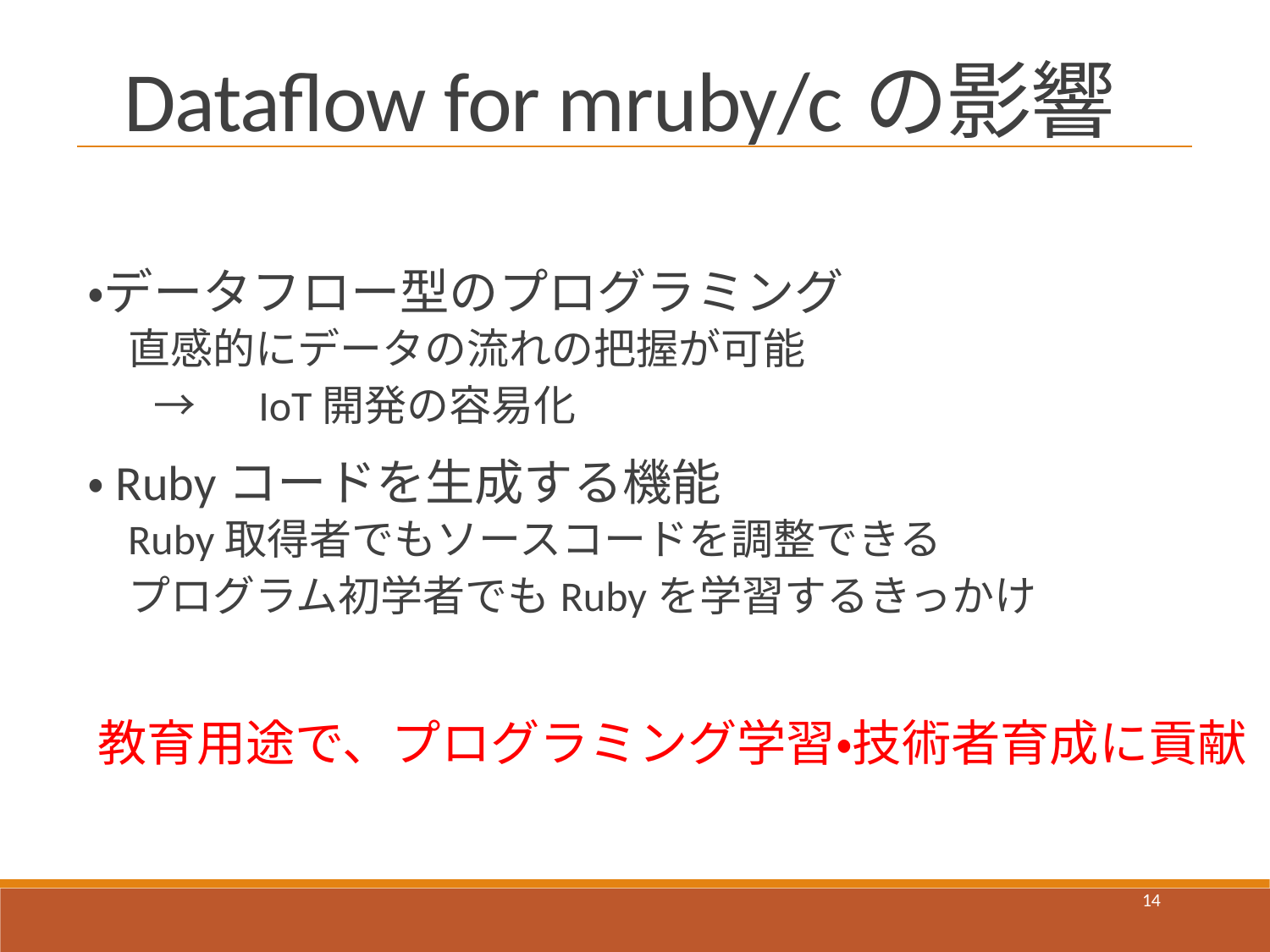

Dataflow for mruby/cの影響

・データフロー型のプログラミング
直感的にデータの流れの把握が可能
→　IoT開発の容易化
・Rubyコードを生成する機能
Ruby取得者でもソースコードを調整できる
プログラム初学者でもRubyを学習するきっかけ

教育用途で、プログラミング学習・技術者育成に貢献

14